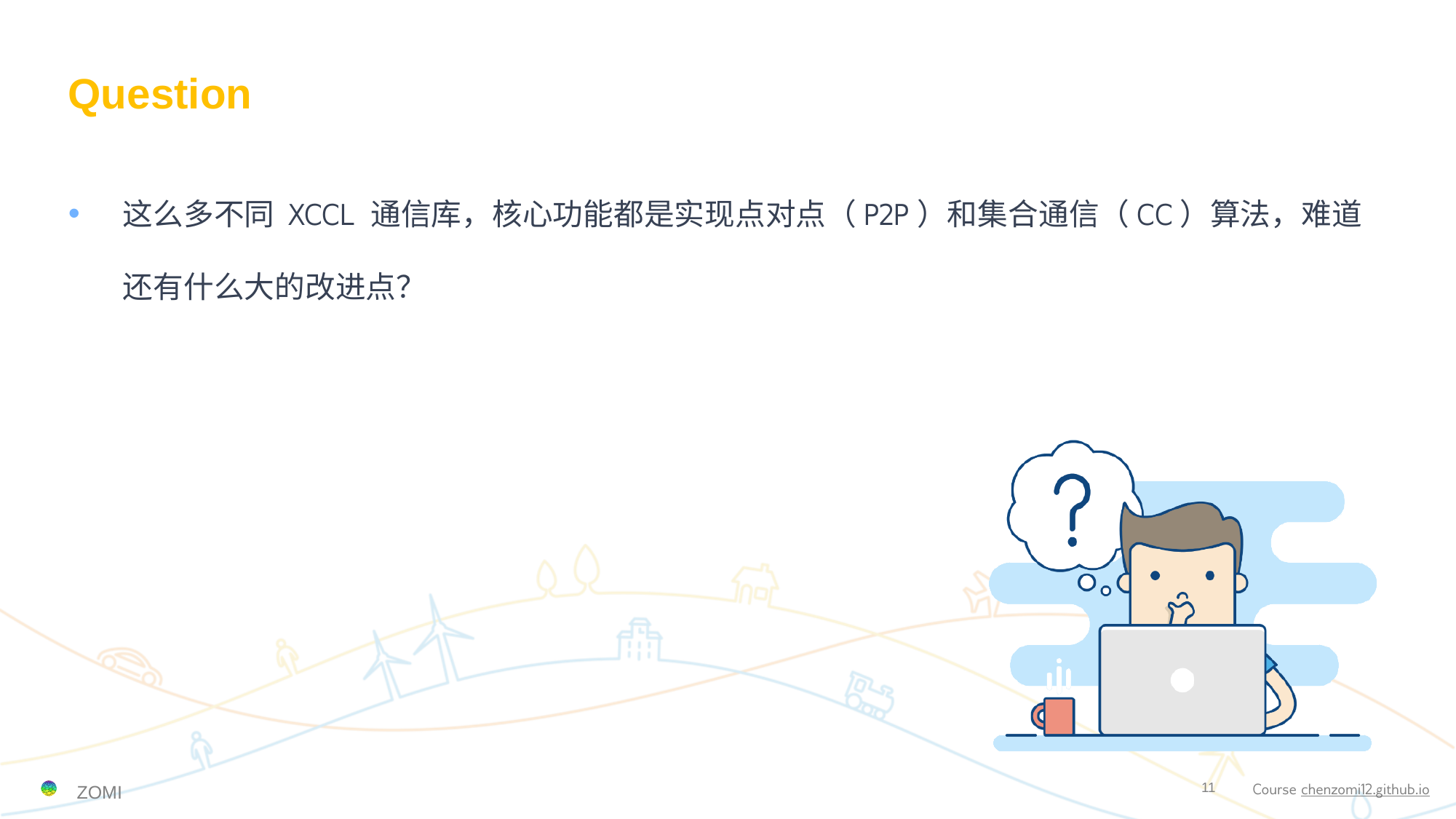

# Question
这么多不同 XCCL 通信库，核心功能都是实现点对点（P2P）和集合通信（CC）算法，难道还有什么大的改进点？